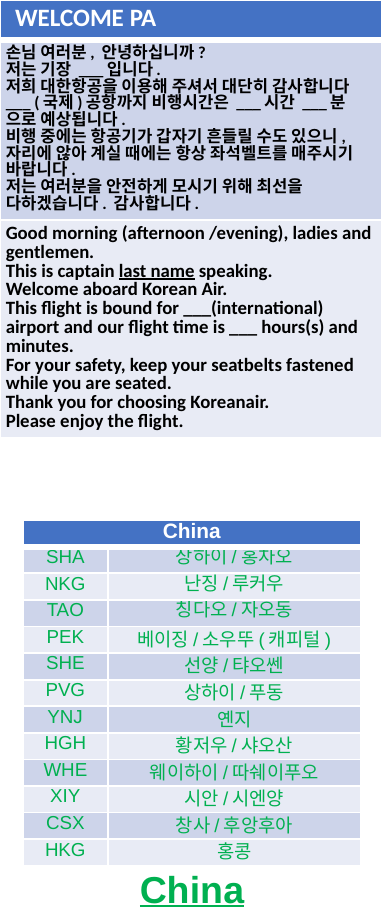

| WELCOME PA |
| --- |
| 손님 여러분, 안녕하십니까? 저는 기장 \_\_\_입니다. 저희 대한항공을 이용해 주셔서 대단히 감사합니다 \_\_\_ (국제)공항까지 비행시간은 \_\_\_시간 \_\_\_분 으로 예상됩니다. 비행 중에는 항공기가 갑자기 흔들릴 수도 있으니, 자리에 않아 계실 때에는 항상 좌석벨트를 매주시기 바랍니다. 저는 여러분을 안전하게 모시기 위해 최선을 다하겠습니다. 감사합니다. |
| Good morning (afternoon /evening), ladies and gentlemen. This is captain last name speaking. Welcome aboard Korean Air. This flight is bound for \_\_\_(international) airport and our flight time is \_\_\_ hours(s) and minutes. For your safety, keep your seatbelts fastened while you are seated. Thank you for choosing Koreanair. Please enjoy the flight. |
| China | China |
| --- | --- |
| SHA | 상하이/홍차오 |
| NKG | 난징/루커우 |
| TAO | 칭다오/자오동 |
| PEK | 베이징/소우뚜(캐피털) |
| SHE | 선양/탸오쎈 |
| PVG | 상하이/푸동 |
| YNJ | 옌지 |
| HGH | 황저우/샤오산 |
| WHE | 웨이하이/따쉐이푸오 |
| XIY | 시안/시엔양 |
| CSX | 창사/후앙후아 |
| HKG | 홍콩 |
China